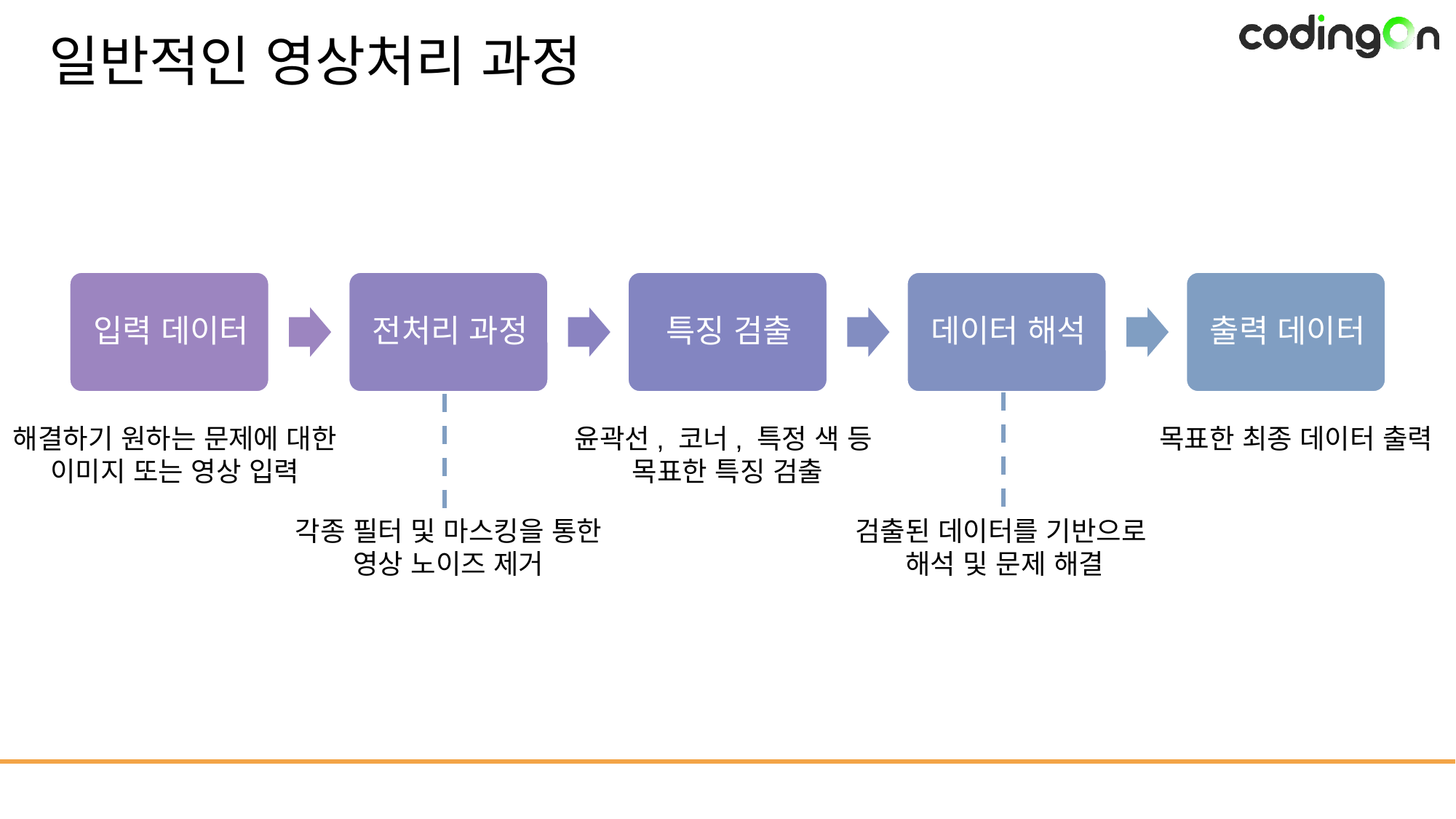

# 일반적인 영상처리 과정
입력 데이터

전처리 과정

특징 검출

데이터 해석

출력 데이터
해결하기 원하는 문제에 대한
이미지 또는 영상 입력
윤곽선, 코너, 특정 색 등
목표한 특징 검출
목표한 최종 데이터 출력
검출된 데이터를 기반으로
해석 및 문제 해결
각종 필터 및 마스킹을 통한
영상 노이즈 제거